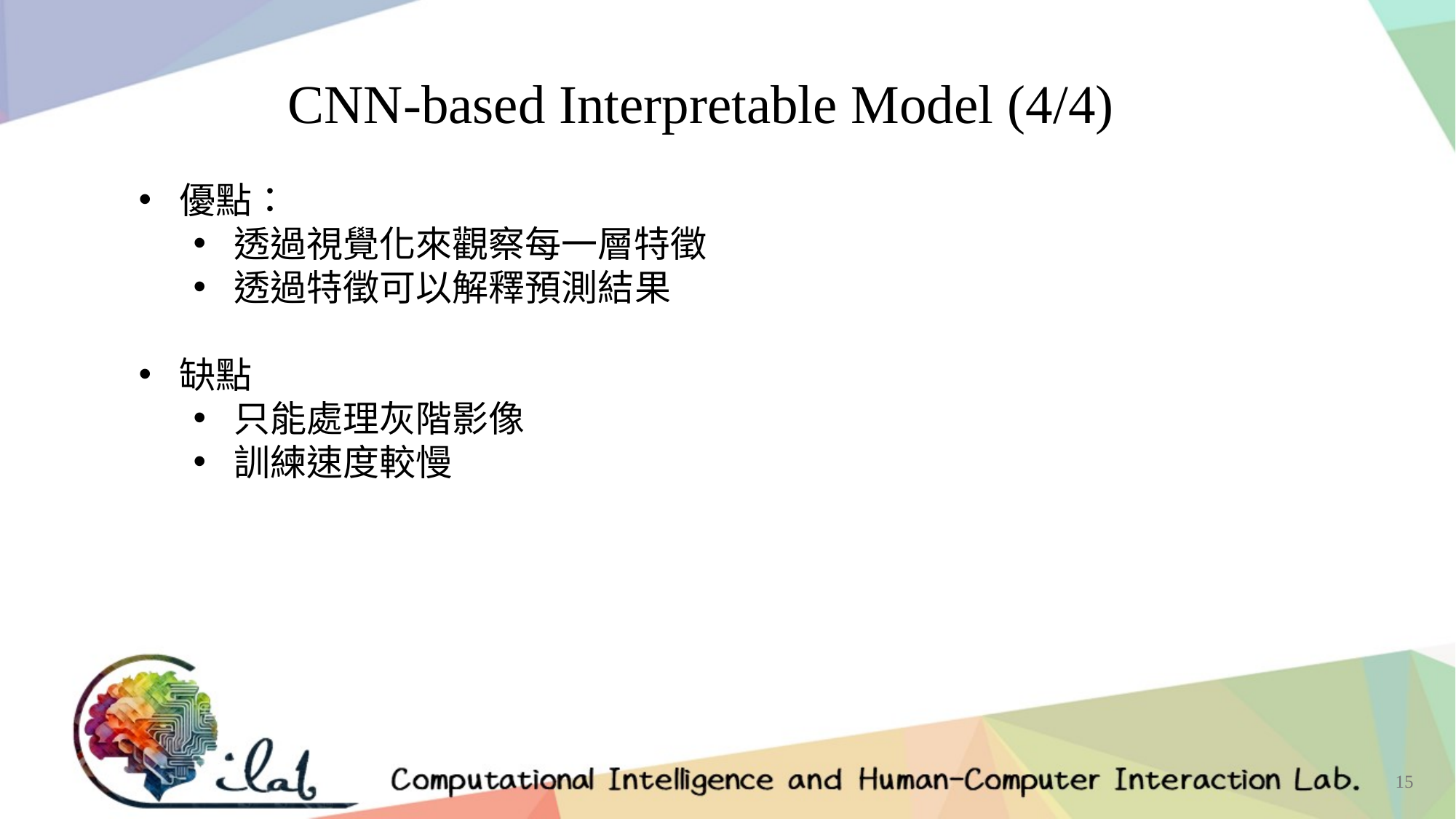

CNN-based Interpretable Model (4/4)
優點：
透過視覺化來觀察每一層特徵
透過特徵可以解釋預測結果

缺點
只能處理灰階影像
訓練速度較慢

15